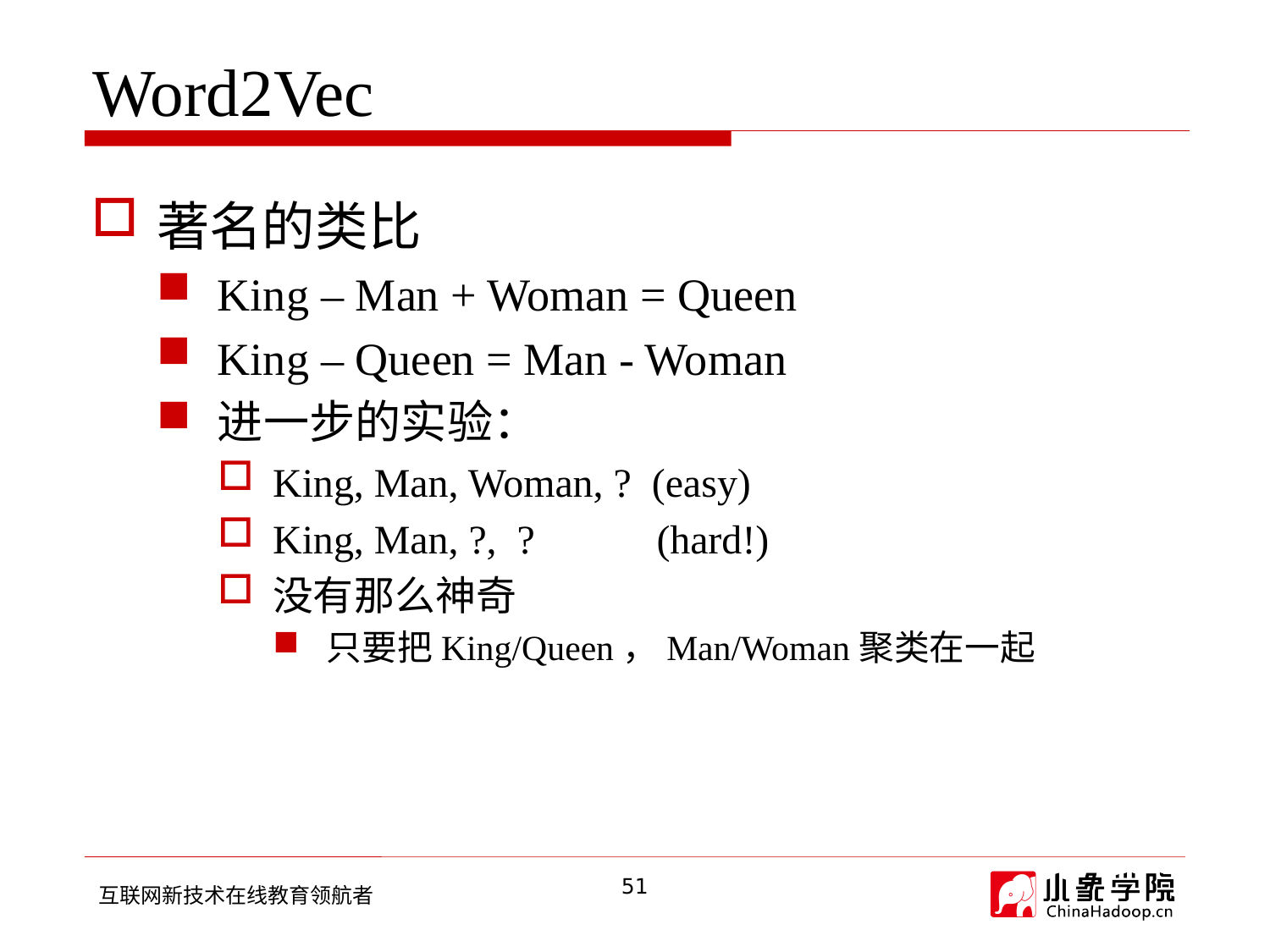

# Word2Vec
著名的类比
King – Man + Woman = Queen
King – Queen = Man - Woman
进一步的实验：
King, Man, Woman, ?  (easy)
King, Man, ?,  ?            (hard!)
没有那么神奇
只要把King/Queen，Man/Woman聚类在一起

51